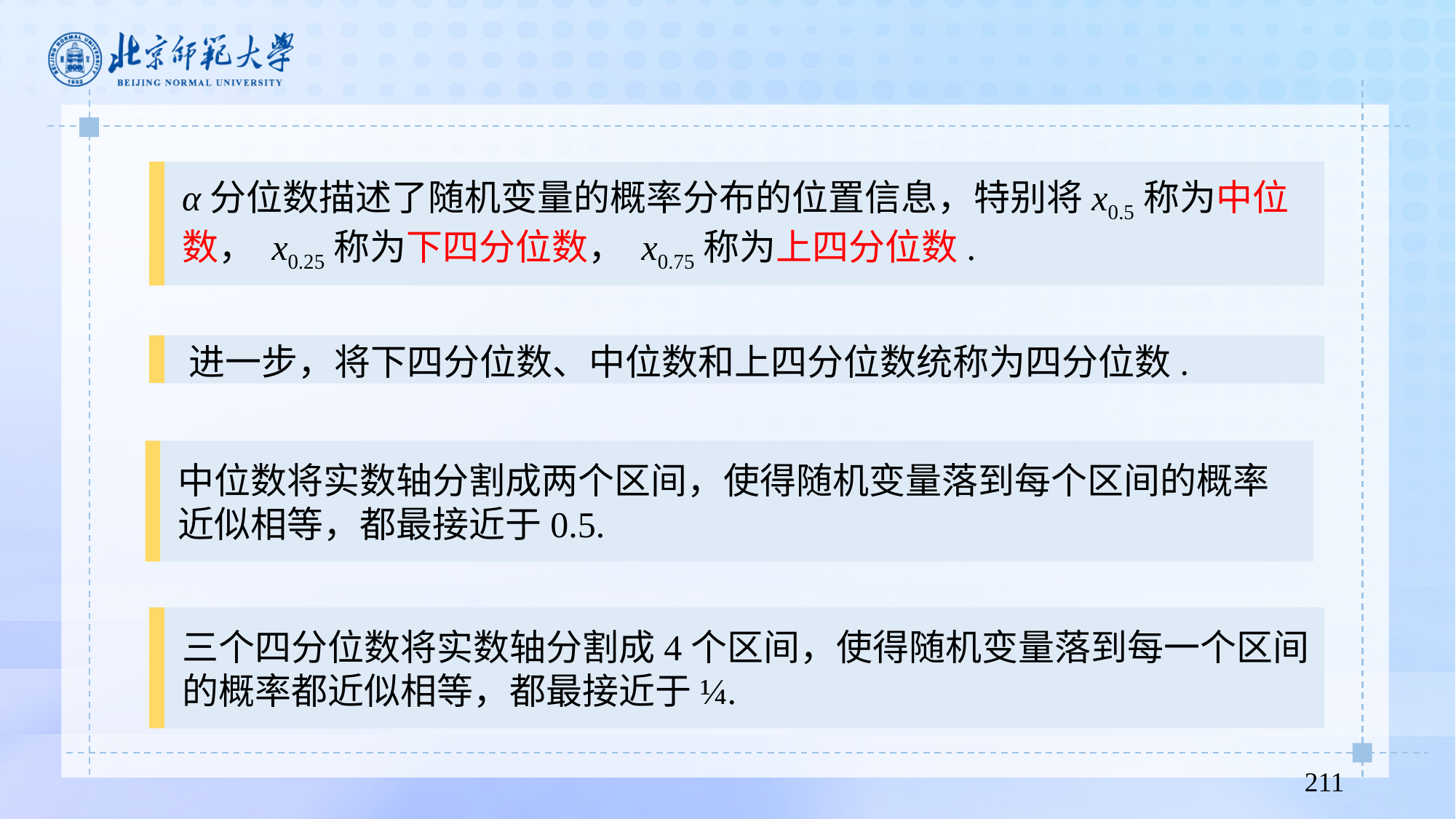

α分位数描述了随机变量的概率分布的位置信息，特别将x0.5称为中位数， x0.25称为下四分位数， x0.75称为上四分位数.
进一步，将下四分位数、中位数和上四分位数统称为四分位数.

中位数将实数轴分割成两个区间，使得随机变量落到每个区间的概率近似相等，都最接近于0.5.

三个四分位数将实数轴分割成4个区间，使得随机变量落到每一个区间的概率都近似相等，都最接近于¼.

211